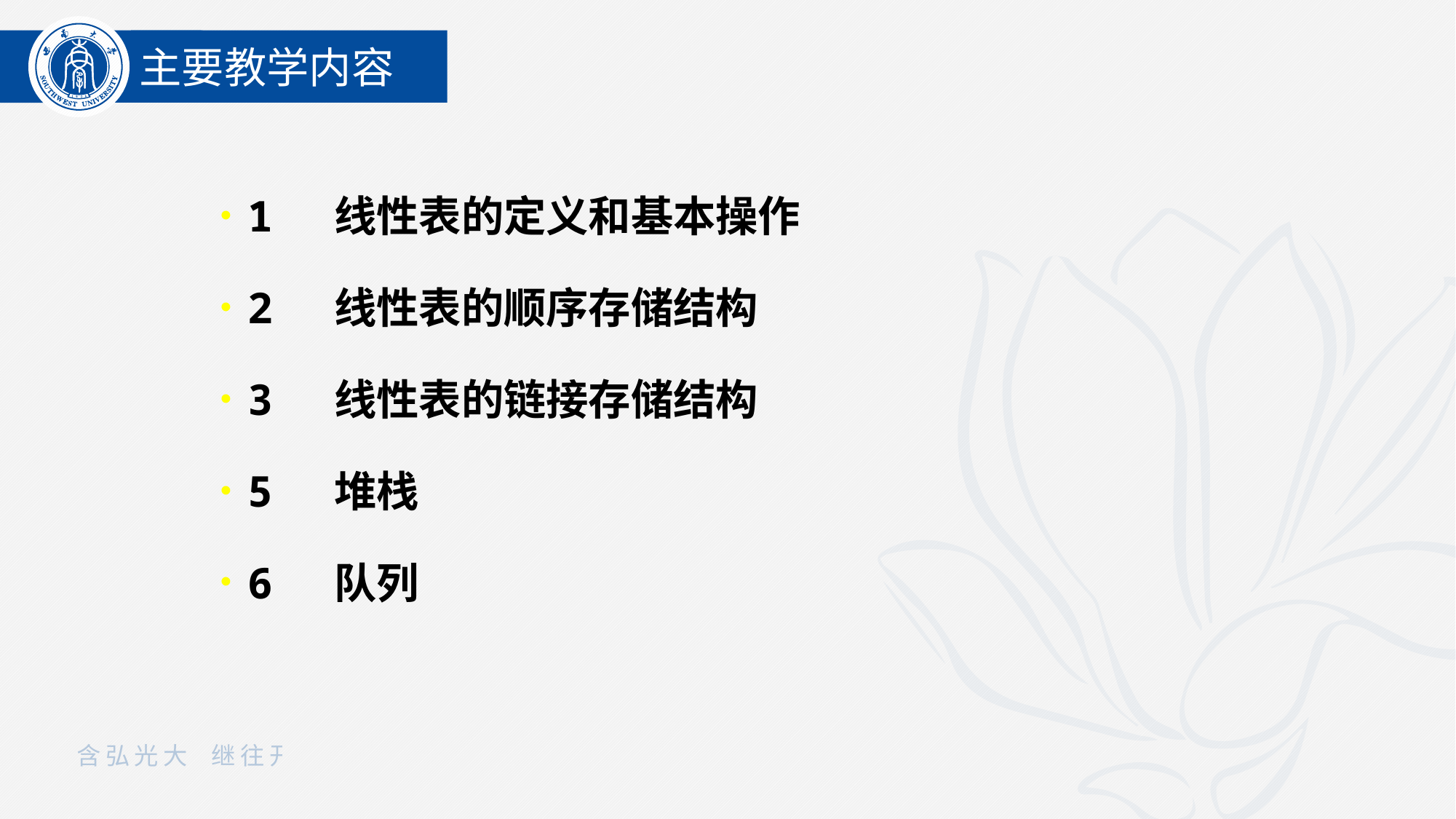

主要教学内容

1  线性表的定义和基本操作
2  线性表的顺序存储结构
3  线性表的链接存储结构
5  堆栈
6  队列